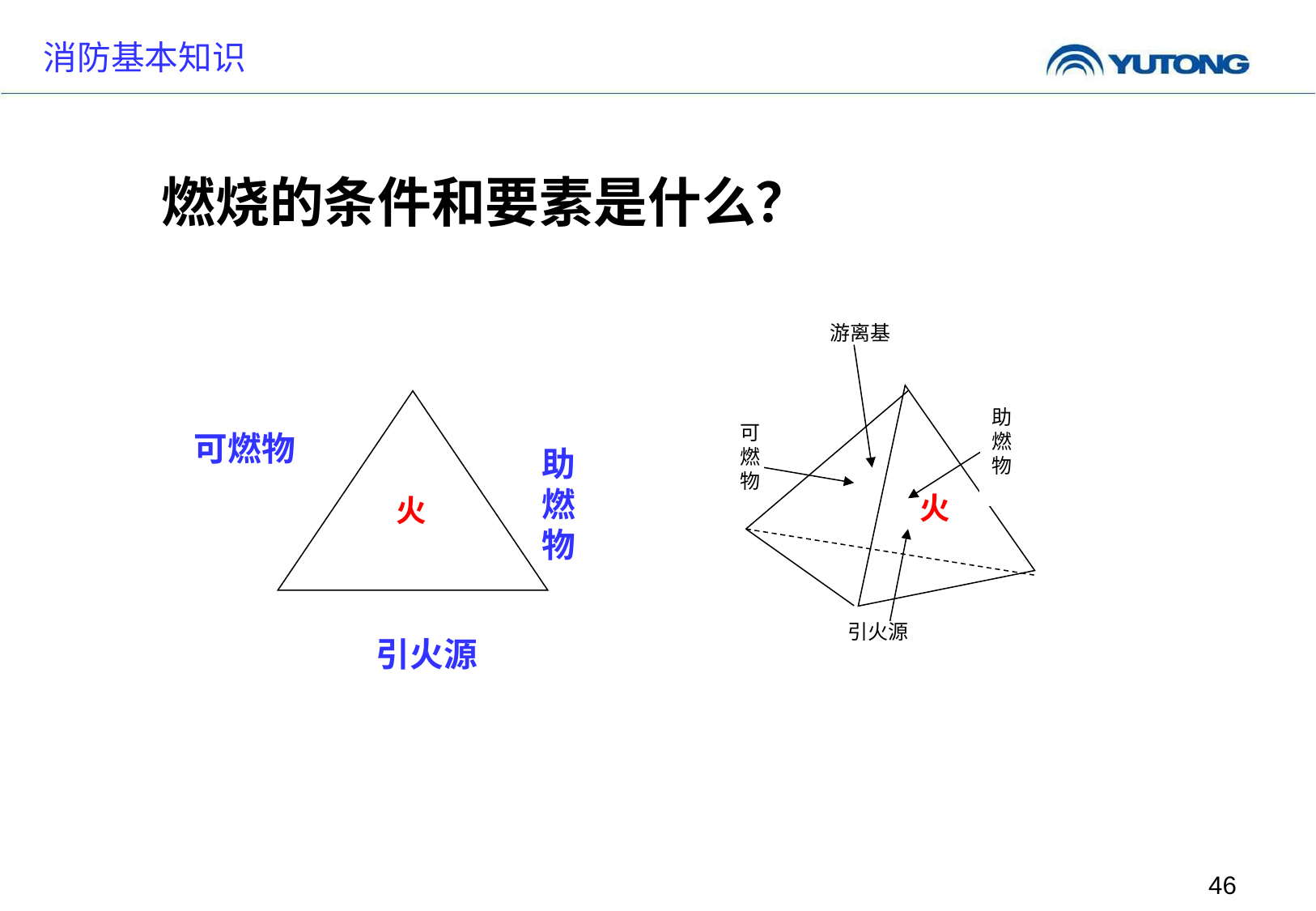

消防基本知识

  燃烧的条件和要素是什么？

游离基

助燃物
可燃物
可燃物
助燃物

火
火

引火源
引火源
46